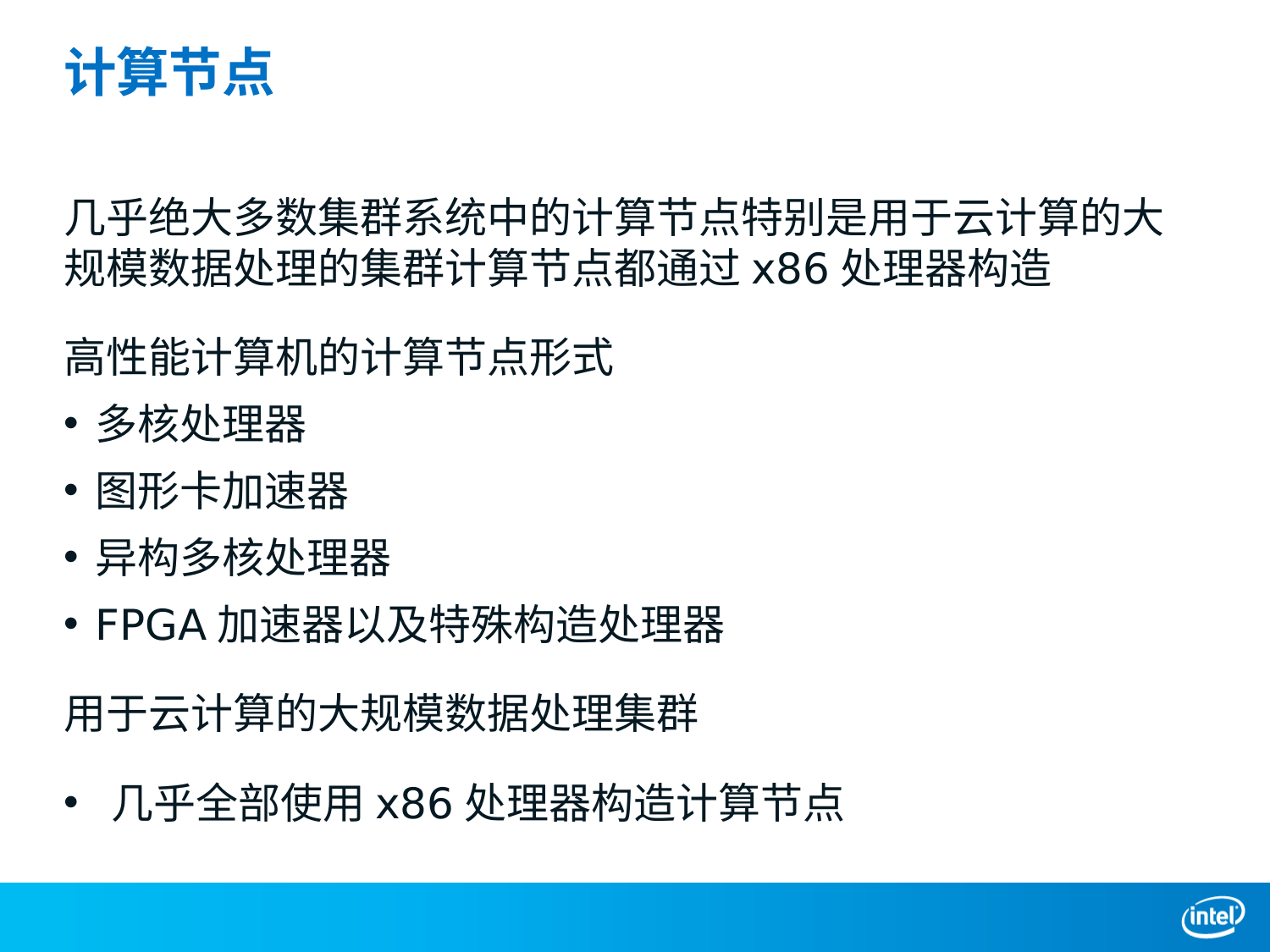

# 计算节点
几乎绝大多数集群系统中的计算节点特别是用于云计算的大规模数据处理的集群计算节点都通过x86处理器构造
高性能计算机的计算节点形式
多核处理器
图形卡加速器
异构多核处理器
FPGA加速器以及特殊构造处理器
用于云计算的大规模数据处理集群
几乎全部使用x86处理器构造计算节点